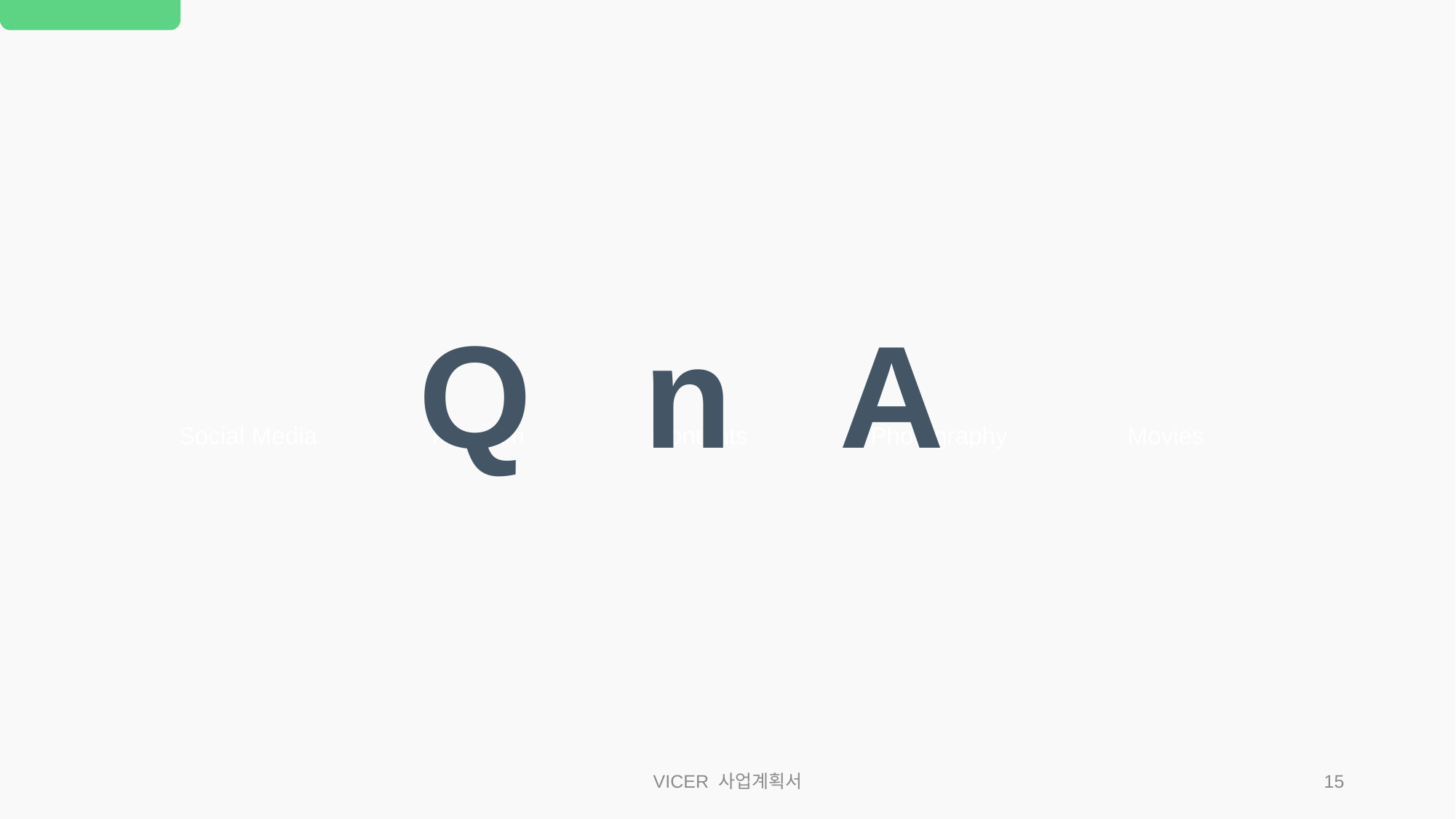

Q   n   A
Social Media
Program
Contents
Photography
Movies
VICER 사업계획서
15